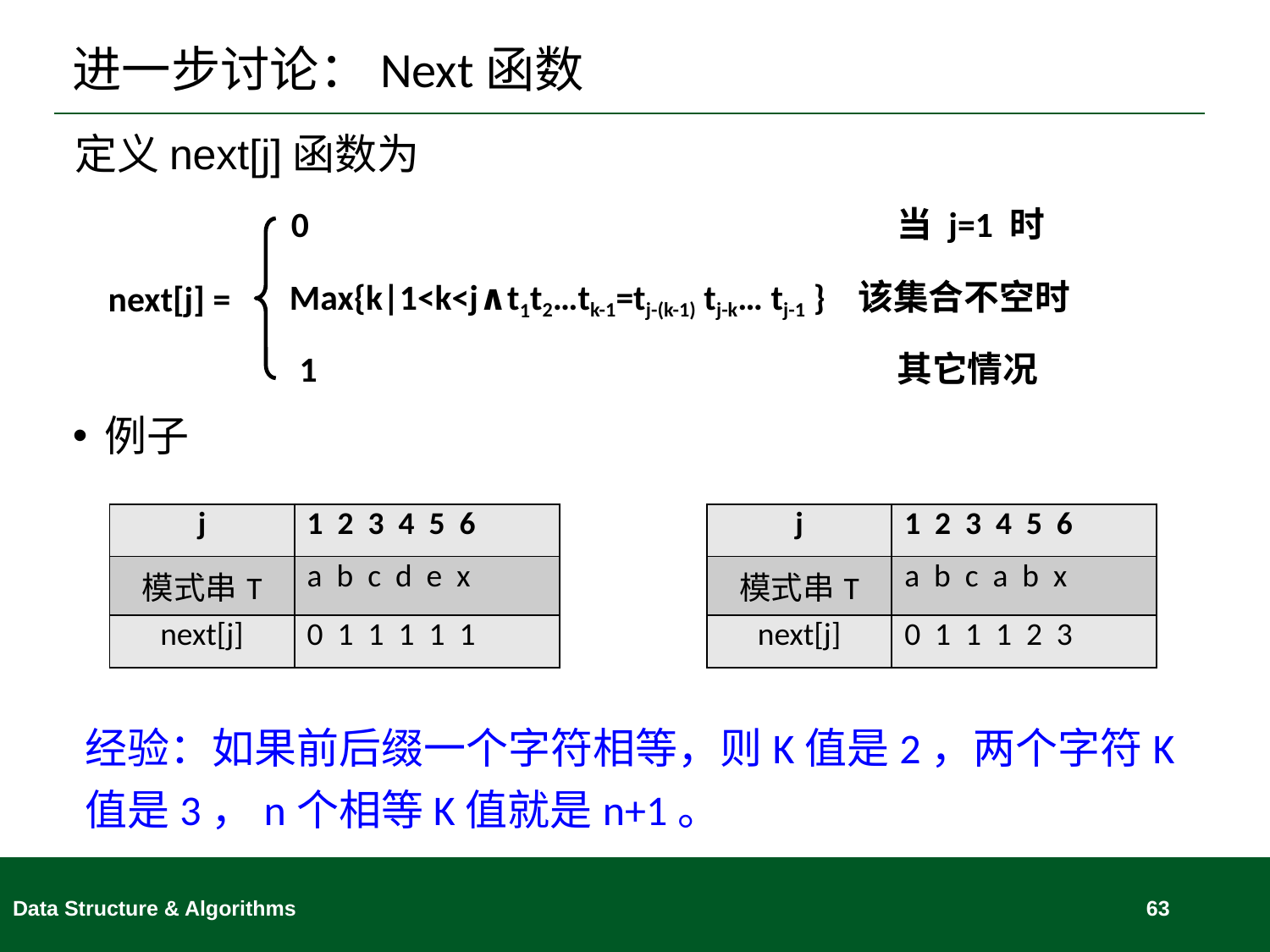

# 进一步讨论：Next函数
定义next[j]函数为
0                                                                        当 j=1 时

next[j] =
Max{k|1<k<j∧t1t2…tk-1=tj-(k-1) tj-k… tj-1 }   该集合不空时
1                                                                       其它情况
例子

| j | 1 2 3 4 5 6 |
| --- | --- |
| 模式串T | a b c d e x |
| next[j] | 0 1 1 1 1 1 |
| j | 1 2 3 4 5 6 |
| --- | --- |
| 模式串T | a b c a b x |
| next[j] | 0 1 1 1 2 3 |
经验：如果前后缀一个字符相等，则K值是2，两个字符K值是3，n个相等K值就是n+1。
Data Structure & Algorithms
63